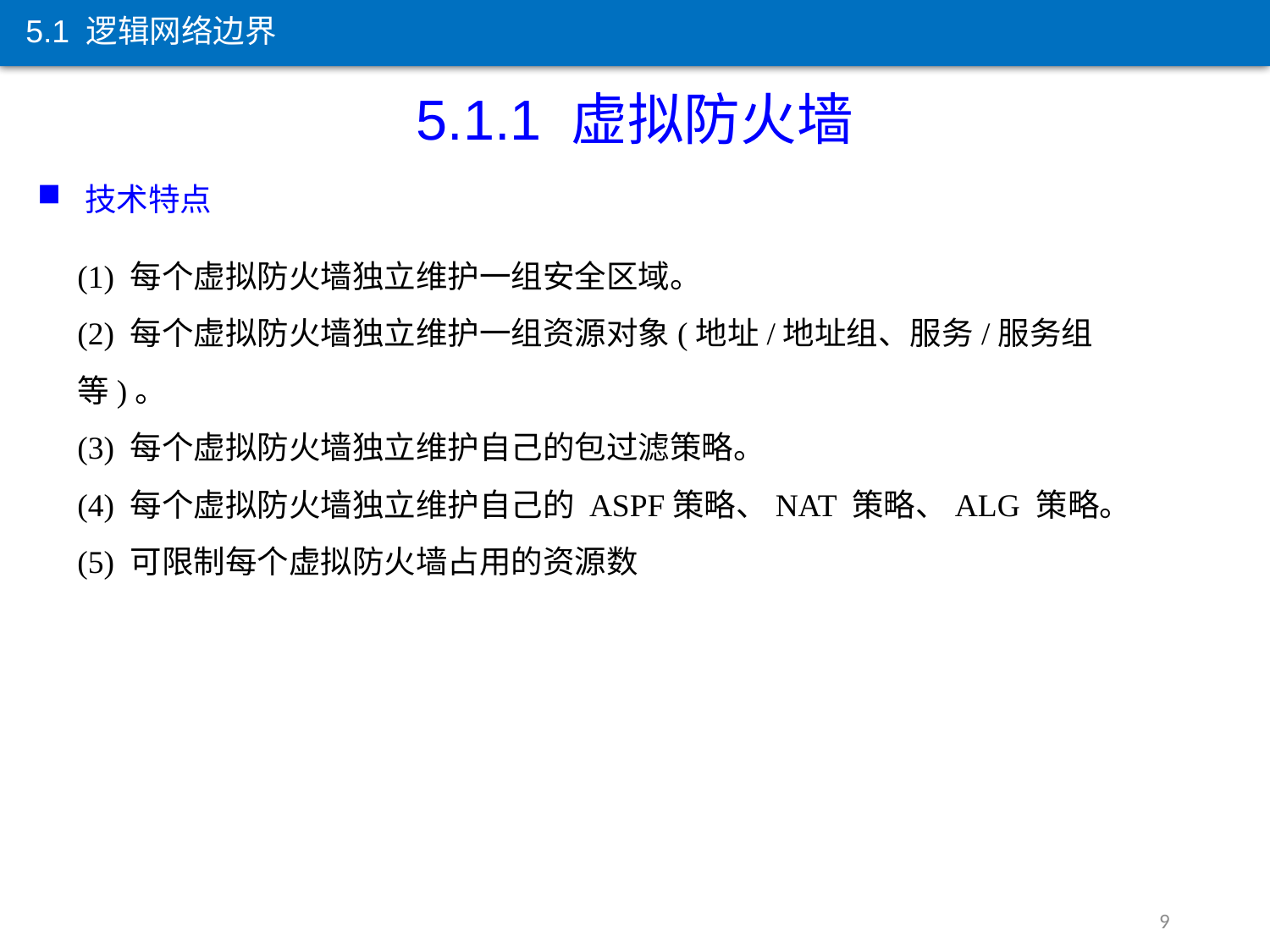

5.1 逻辑网络边界
5.1.1 虚拟防火墙
技术特点
(1) 每个虚拟防火墙独立维护一组安全区域。
(2) 每个虚拟防火墙独立维护一组资源对象(地址/地址组、服务/服务组等)。
(3) 每个虚拟防火墙独立维护自己的包过滤策略。
(4) 每个虚拟防火墙独立维护自己的 ASPF策略、NAT 策略、ALG 策略。
(5) 可限制每个虚拟防火墙占用的资源数
9